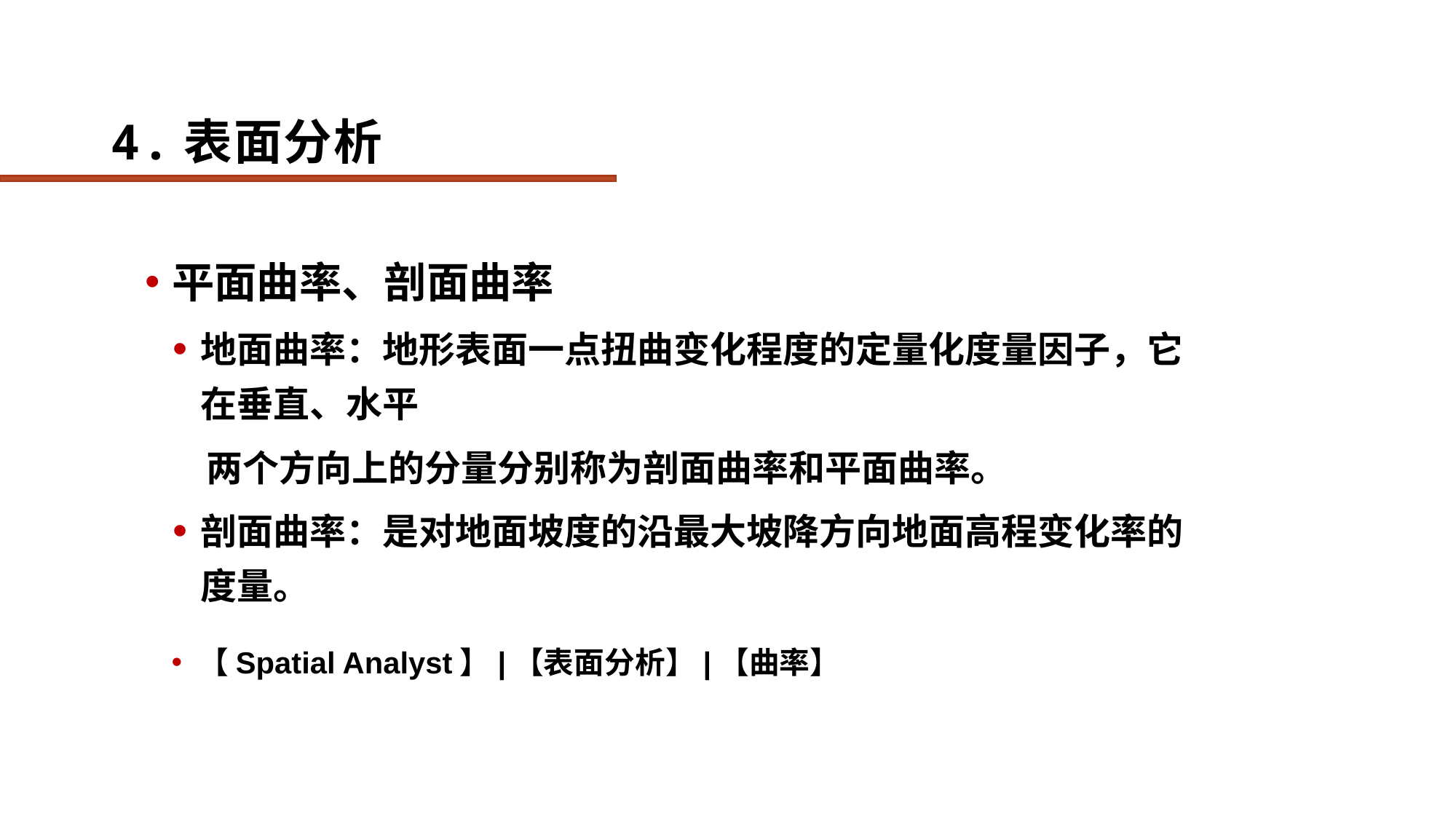

# 4.表面分析
平面曲率、剖面曲率
地面曲率：地形表面一点扭曲变化程度的定量化度量因子，它在垂直、水平
   两个方向上的分量分别称为剖面曲率和平面曲率。
剖面曲率：是对地面坡度的沿最大坡降方向地面高程变化率的度量。
【Spatial Analyst】|【表面分析】|【曲率】